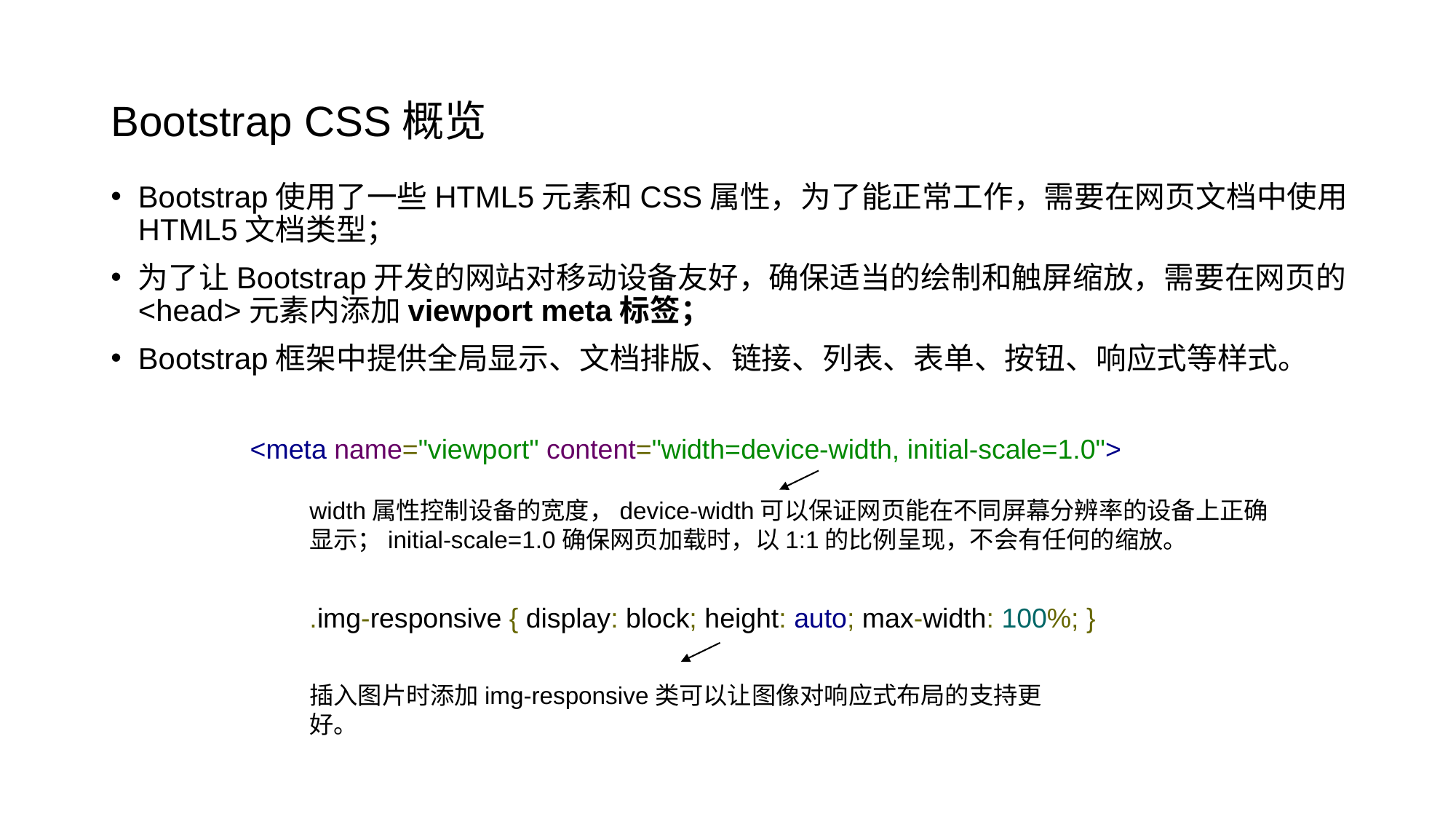

# Bootstrap CSS概览
Bootstrap使用了一些HTML5元素和CSS属性，为了能正常工作，需要在网页文档中使用HTML5文档类型；
为了让Bootstrap开发的网站对移动设备友好，确保适当的绘制和触屏缩放，需要在网页的<head>元素内添加viewport meta标签；
Bootstrap框架中提供全局显示、文档排版、链接、列表、表单、按钮、响应式等样式。
<meta name="viewport" content="width=device-width, initial-scale=1.0">
width属性控制设备的宽度，device-width可以保证网页能在不同屏幕分辨率的设备上正确显示；initial-scale=1.0确保网页加载时，以1:1的比例呈现，不会有任何的缩放。
.img-responsive { display: block; height: auto; max-width: 100%; }
插入图片时添加img-responsive类可以让图像对响应式布局的支持更好。